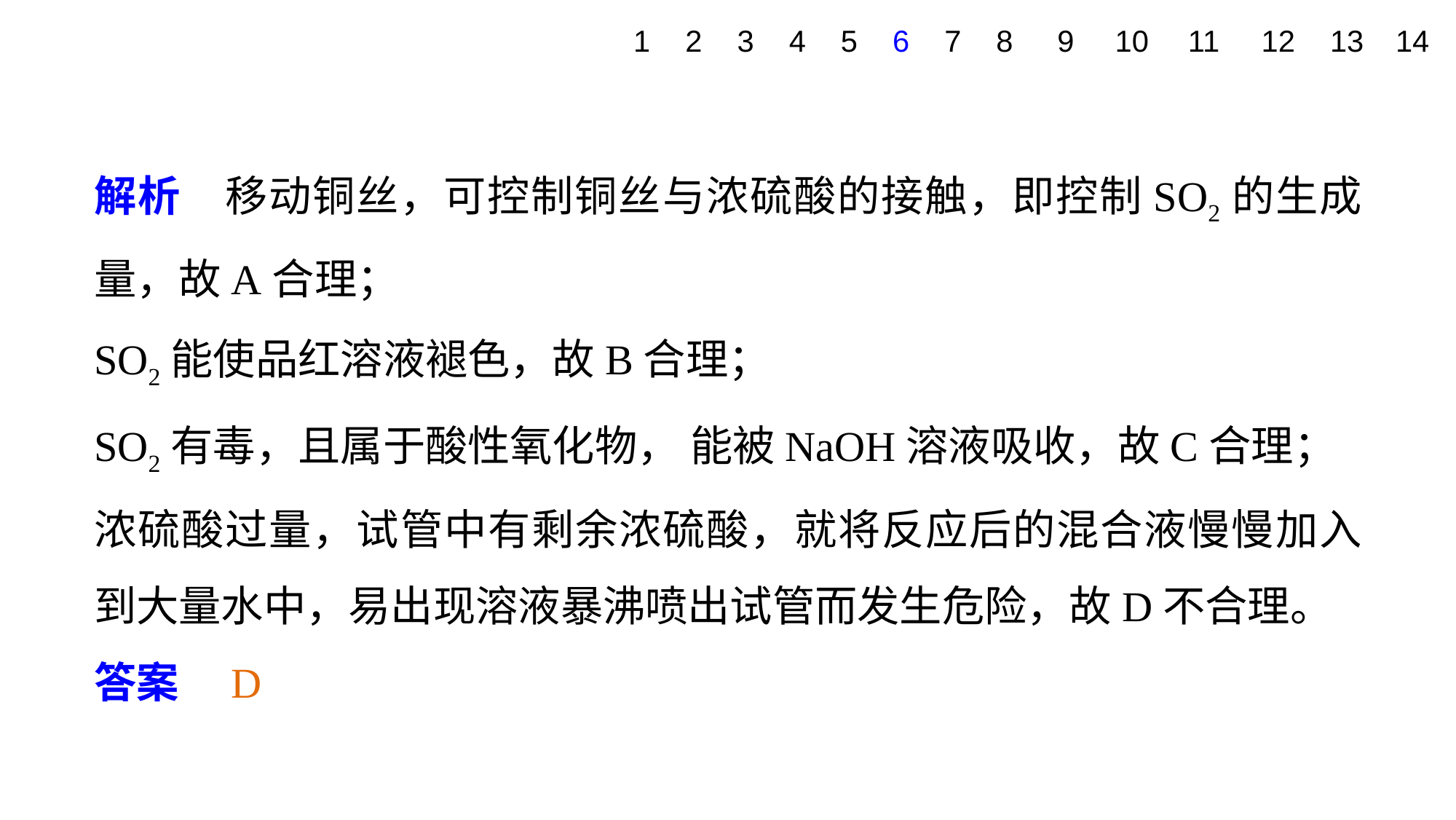

1
2
3
4
5
6
7
8
9
10
11
12
13
14
解析　移动铜丝，可控制铜丝与浓硫酸的接触，即控制SO2的生成量，故A合理；
SO2能使品红溶液褪色，故B合理；
SO2有毒，且属于酸性氧化物， 能被NaOH溶液吸收，故C合理；
浓硫酸过量，试管中有剩余浓硫酸，就将反应后的混合液慢慢加入到大量水中，易出现溶液暴沸喷出试管而发生危险，故D不合理。
答案　D